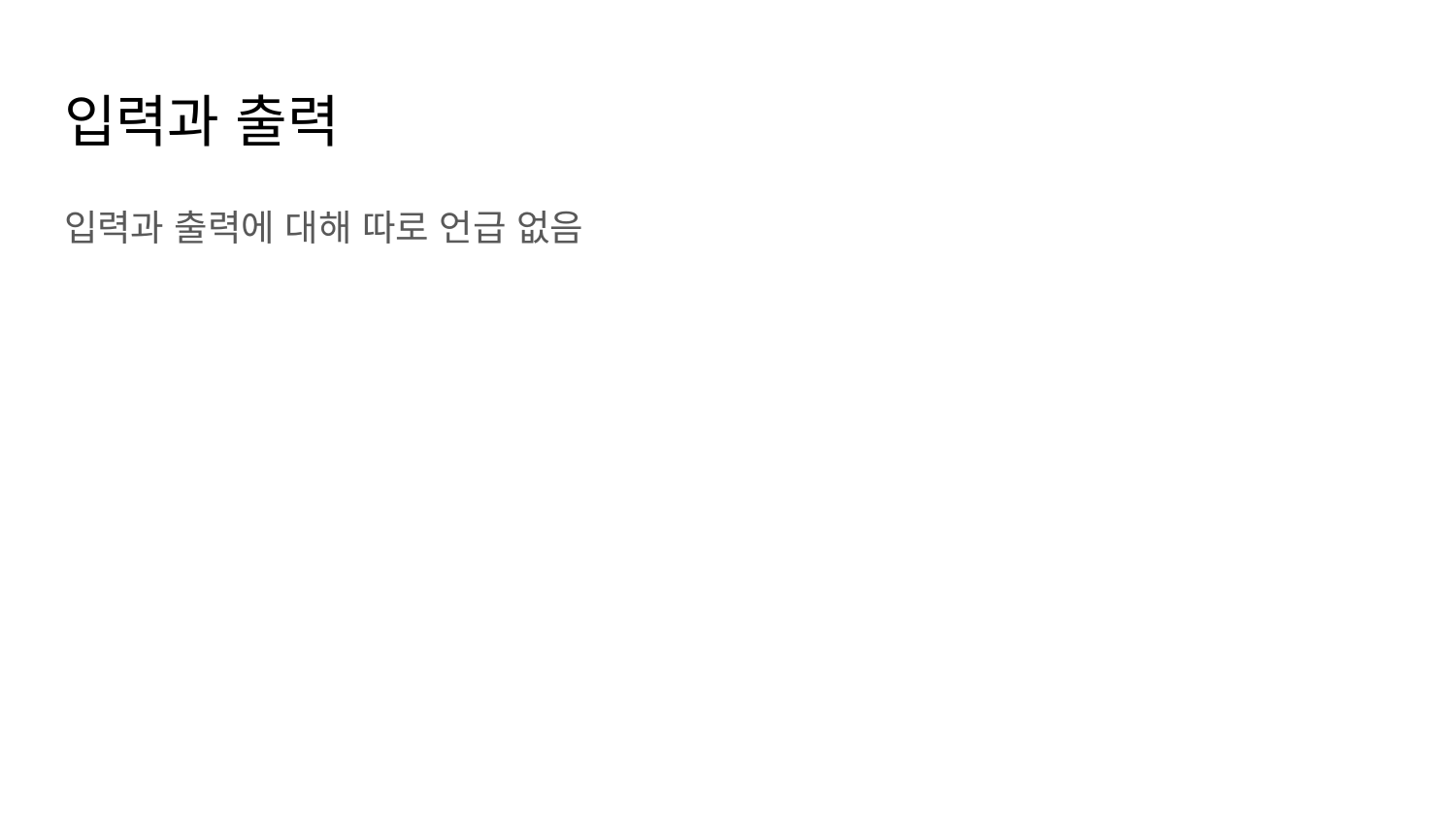

# 입력과 출력
입력과 출력에 대해 따로 언급 없음